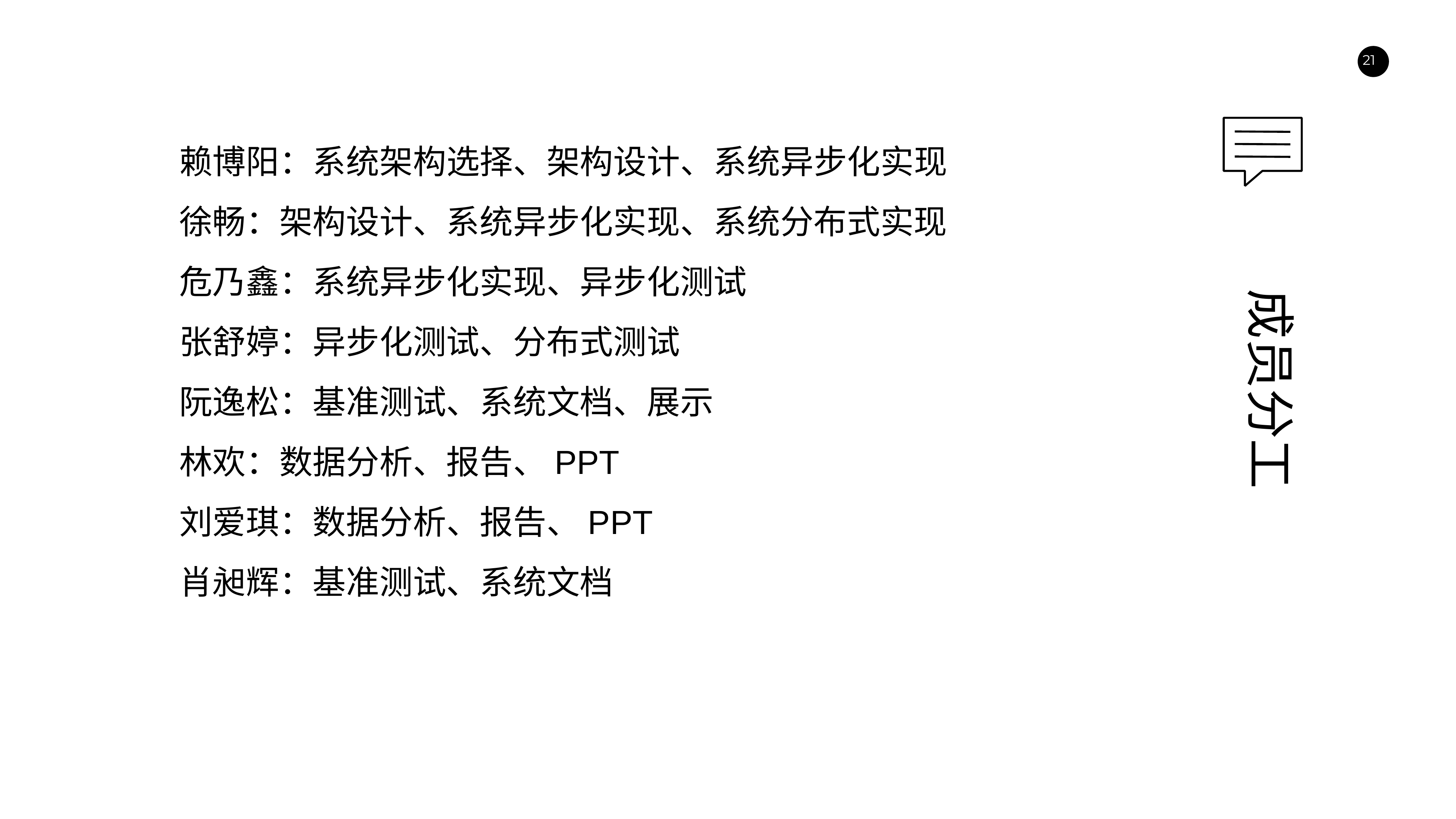

赖博阳：系统架构选择、架构设计、系统异步化实现
徐畅：架构设计、系统异步化实现、系统分布式实现
危乃鑫：系统异步化实现、异步化测试
张舒婷：异步化测试、分布式测试
阮逸松：基准测试、系统文档、展示
林欢：数据分析、报告、PPT
刘爱琪：数据分析、报告、PPT
肖昶辉：基准测试、系统文档
成员分工